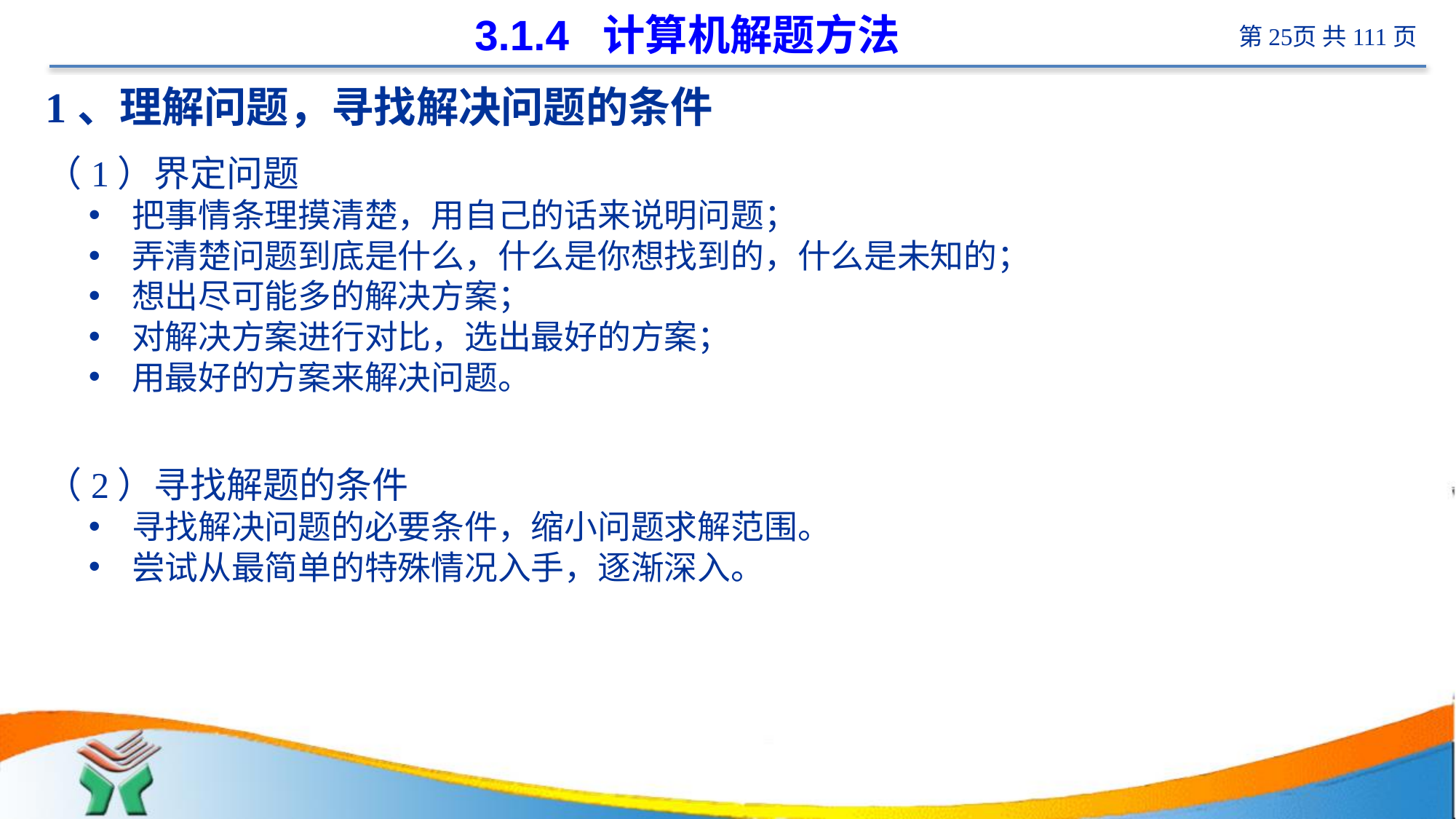

# 3.1.4  计算机解题方法
1、理解问题，寻找解决问题的条件

（1）界定问题
把事情条理摸清楚，用自己的话来说明问题；
弄清楚问题到底是什么，什么是你想找到的，什么是未知的；
想出尽可能多的解决方案；
对解决方案进行对比，选出最好的方案；
用最好的方案来解决问题。

（2）寻找解题的条件
寻找解决问题的必要条件，缩小问题求解范围。
尝试从最简单的特殊情况入手，逐渐深入。